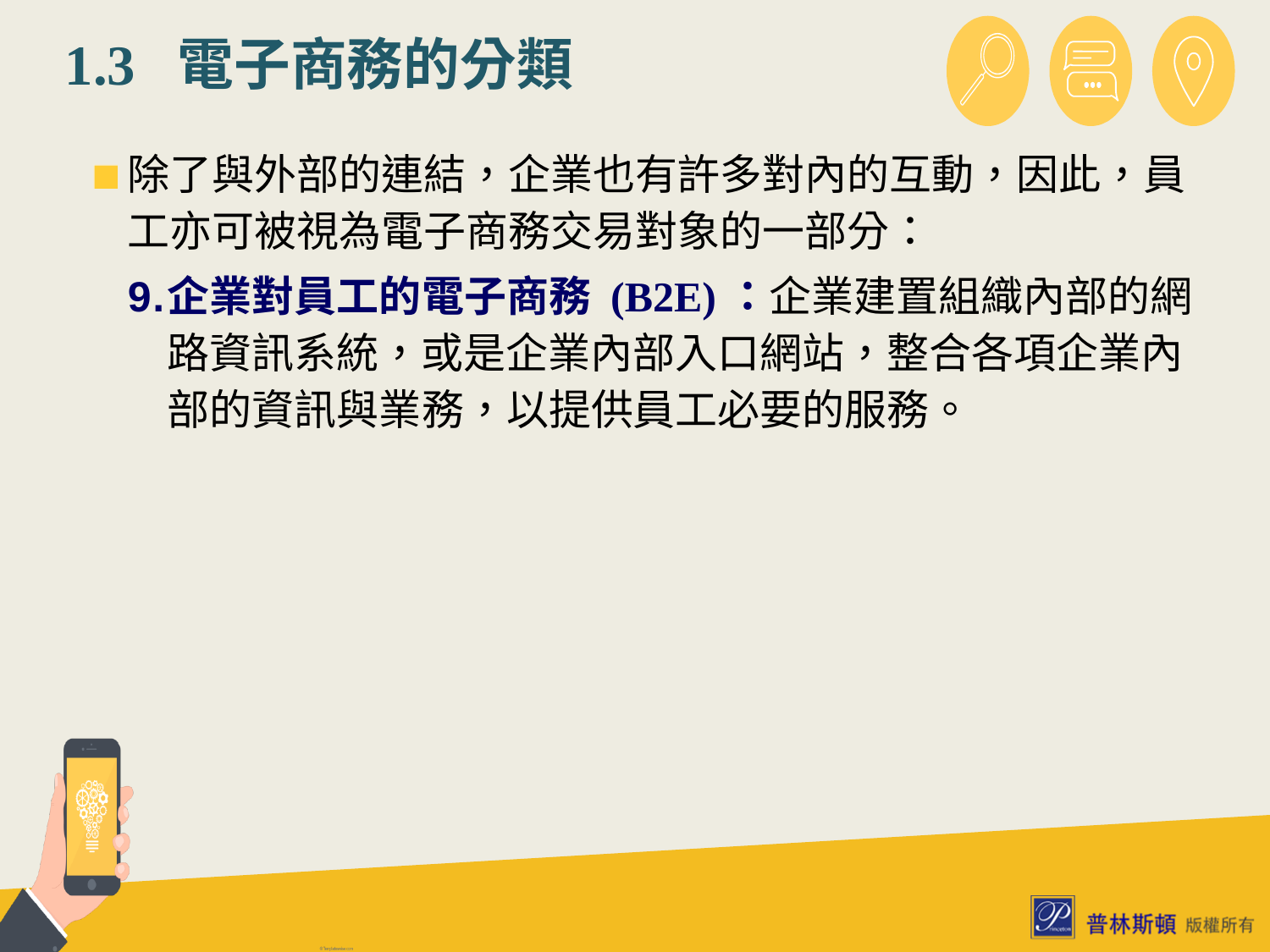

# 1.3  電子商務的分類
除了與外部的連結，企業也有許多對內的互動，因此，員工亦可被視為電子商務交易對象的一部分：
企業對員工的電子商務 (B2E)：企業建置組織內部的網路資訊系統，或是企業內部入口網站，整合各項企業內部的資訊與業務，以提供員工必要的服務。